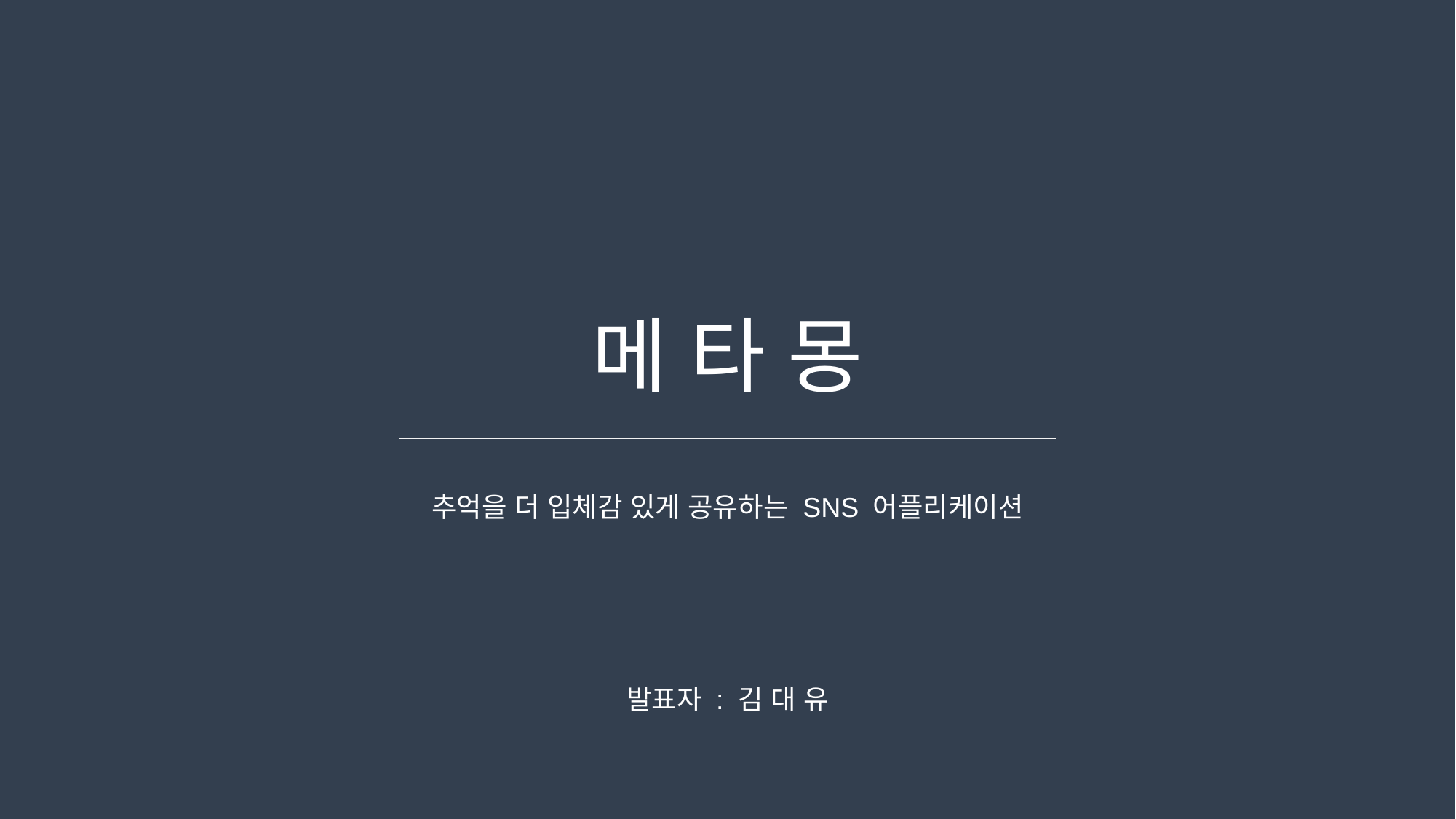

메 타 몽
추억을 더 입체감 있게 공유하는 SNS 어플리케이션
발표자 : 김 대 유